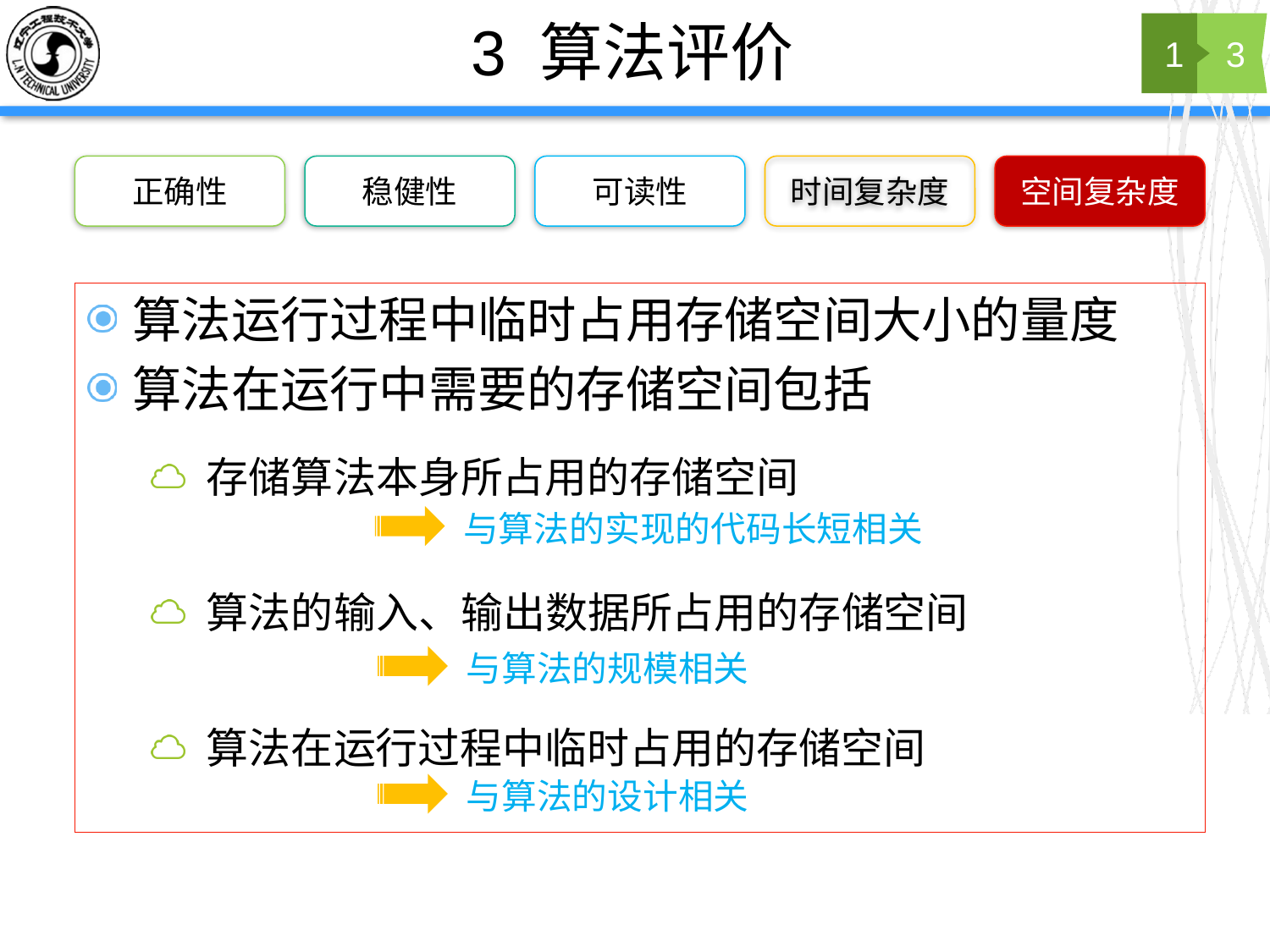

# 3 算法评价
1
3
正确性
稳健性
可读性
时间复杂度
空间复杂度
算法运行过程中临时占用存储空间大小的量度
算法在运行中需要的存储空间包括
存储算法本身所占用的存储空间
算法的输入、输出数据所占用的存储空间
算法在运行过程中临时占用的存储空间
与算法的实现的代码长短相关

与算法的规模相关

与算法的设计相关